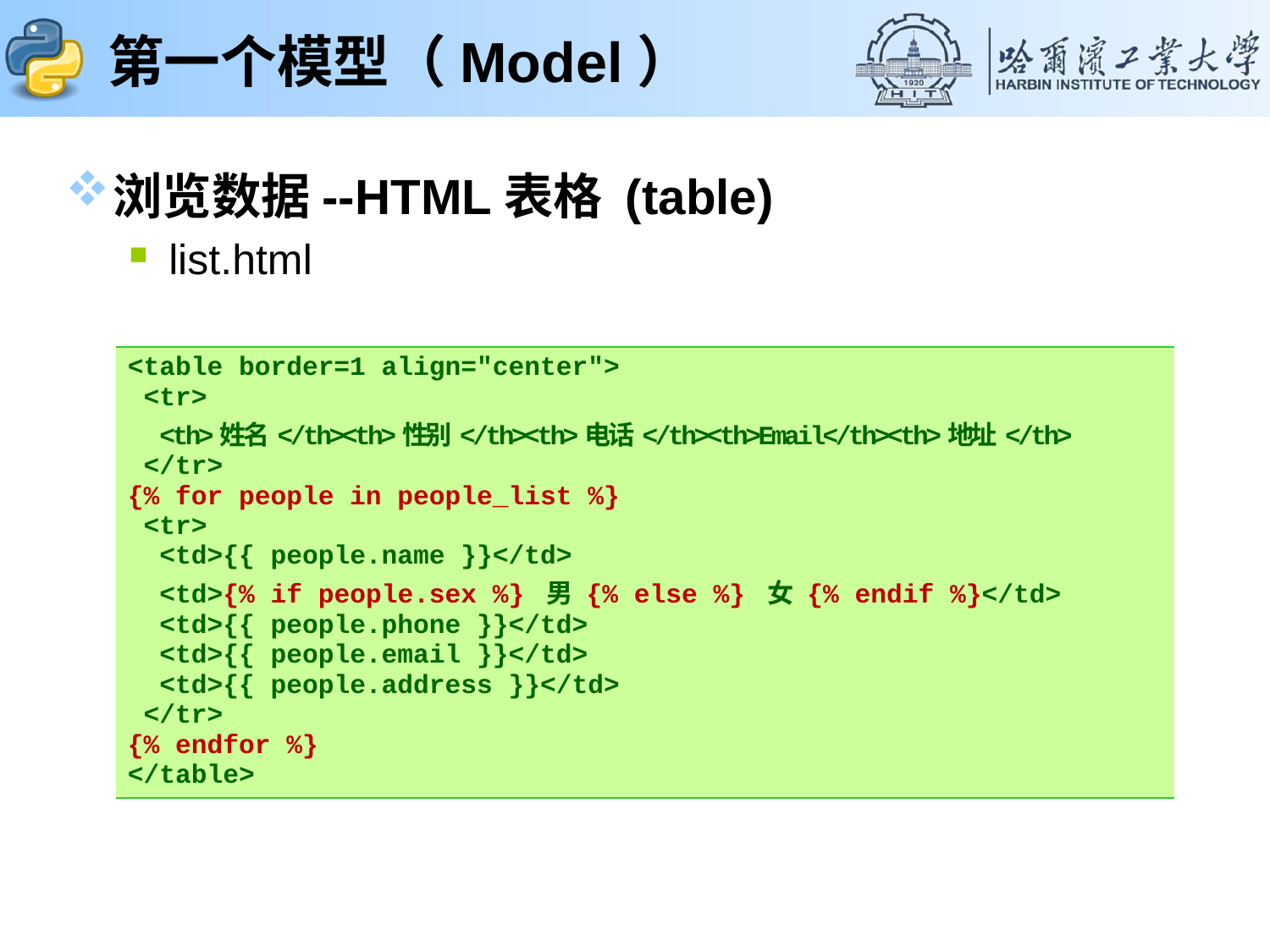

# 第一个模型（Model）
浏览数据--HTML表格 (table)
list.html
| <table border=1 align="center"> <tr> <th>姓名</th><th>性别</th><th>电话</th><th>Email</th><th>地址</th> </tr> {% for people in people\_list %} <tr> <td>{{ people.name }}</td> <td>{% if people.sex %} 男 {% else %} 女 {% endif %}</td> <td>{{ people.phone }}</td> <td>{{ people.email }}</td> <td>{{ people.address }}</td> </tr> {% endfor %} </table> |
| --- |